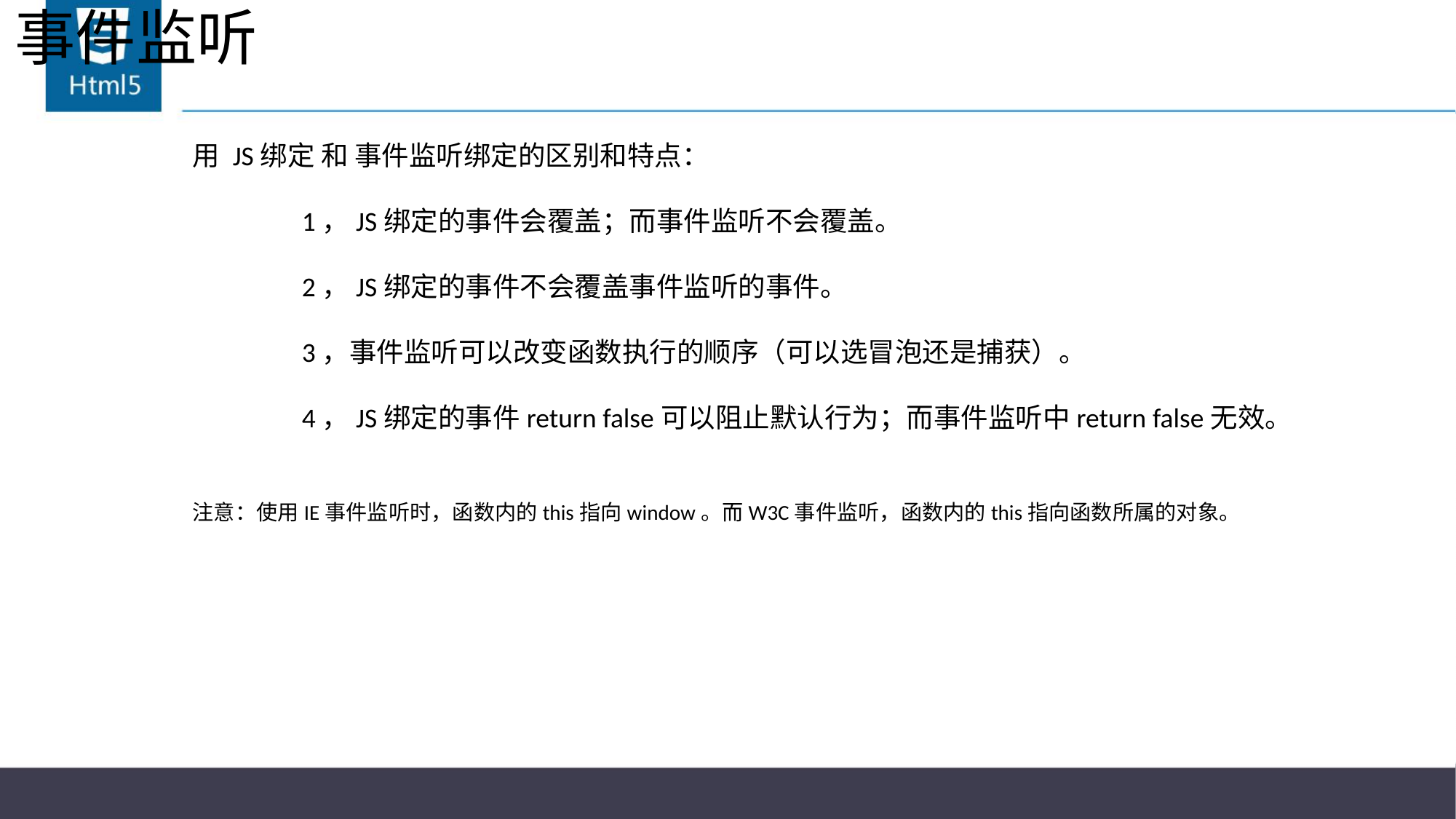

# 事件监听
用 JS绑定 和 事件监听绑定的区别和特点：

	1，JS绑定的事件会覆盖；而事件监听不会覆盖。

	2，JS绑定的事件不会覆盖事件监听的事件。

	3，事件监听可以改变函数执行的顺序（可以选冒泡还是捕获）。

	4，JS绑定的事件return false可以阻止默认行为；而事件监听中return false无效。

注意：使用IE事件监听时，函数内的this指向window。而W3C事件监听，函数内的this指向函数所属的对象。